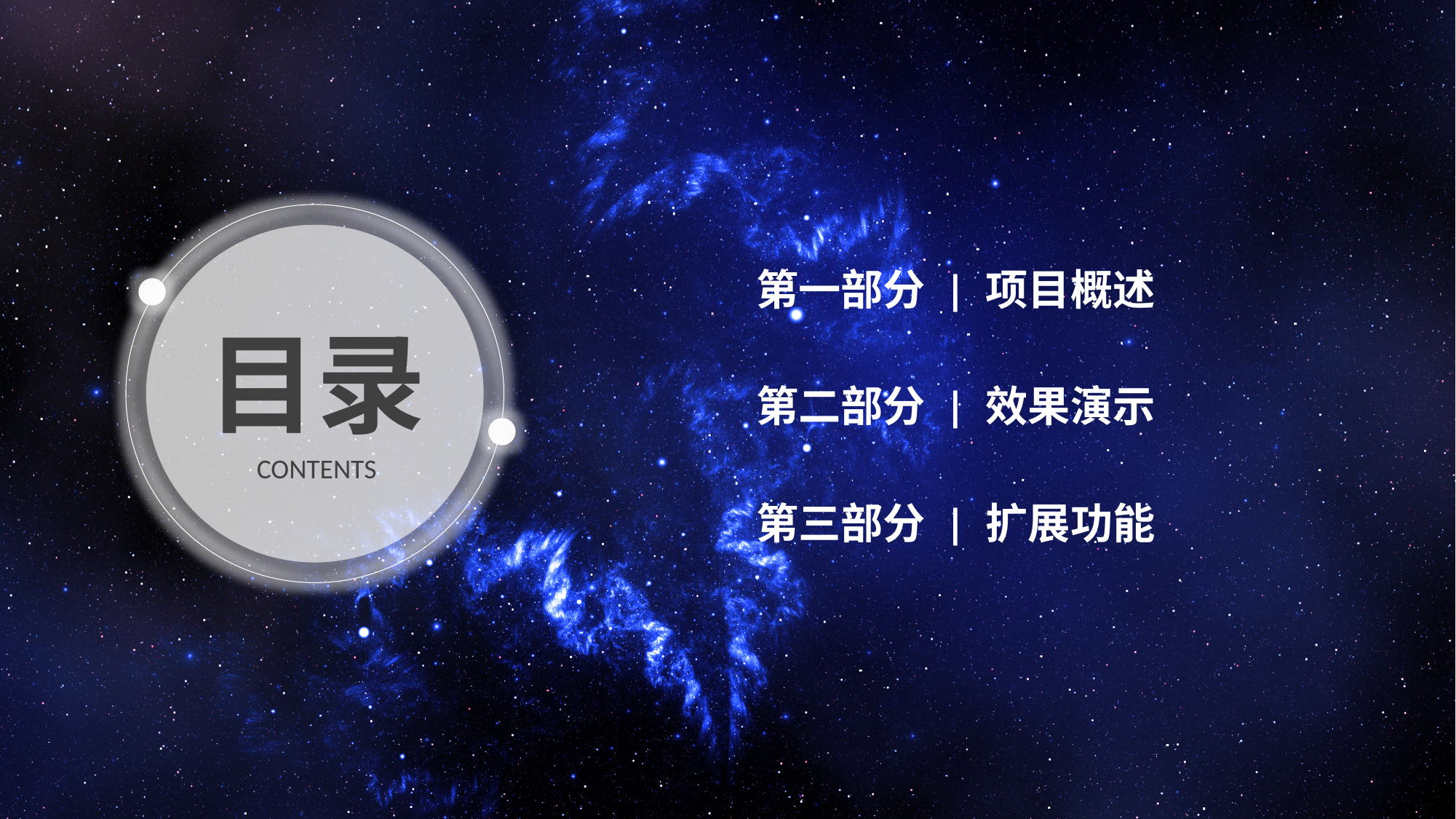

第一部分 | 项目概述
目录
第二部分 | 效果演示
CONTENTS
第三部分 | 扩展功能